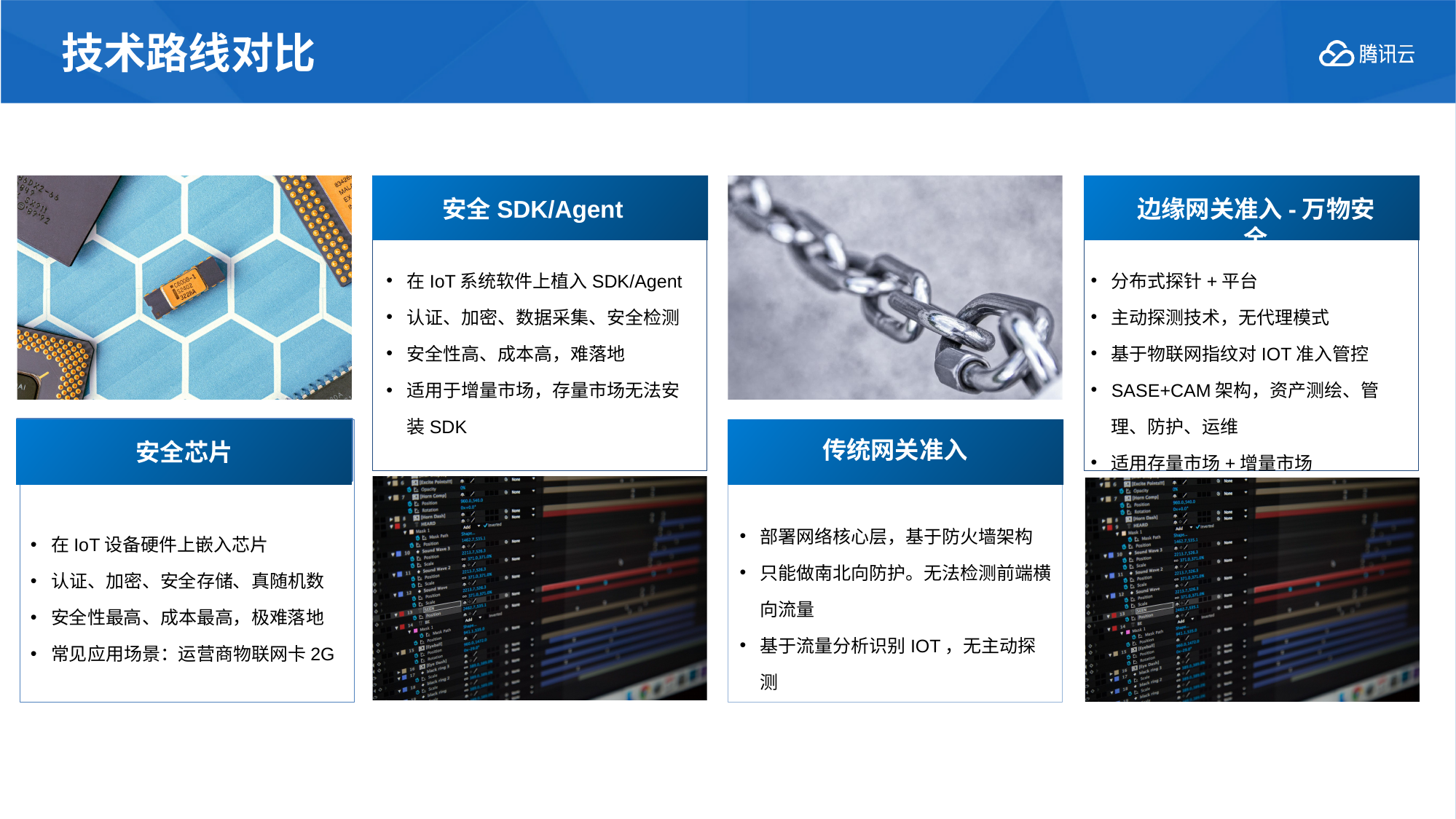

# 技术路线对比

SDK软件包

SDK软件包

安全SDK/Agent
边缘网关准入-万物安全
在IoT系统软件上植入SDK/Agent
认证、加密、数据采集、安全检测
安全性高、成本高，难落地
适用于增量市场，存量市场无法安装SDK
分布式探针+平台
主动探测技术，无代理模式
基于物联网指纹对IOT准入管控
SASE+CAM架构，资产测绘、管理、防护、运维
适用存量市场+增量市场

安全芯片

传统准入

传统网关准入
安全芯片

部署网络核心层，基于防火墙架构
只能做南北向防护。无法检测前端横向流量
基于流量分析识别IOT，无主动探测
在IoT设备硬件上嵌入芯片
认证、加密、安全存储、真随机数
安全性最高、成本最高，极难落地
常见应用场景：运营商物联网卡2G